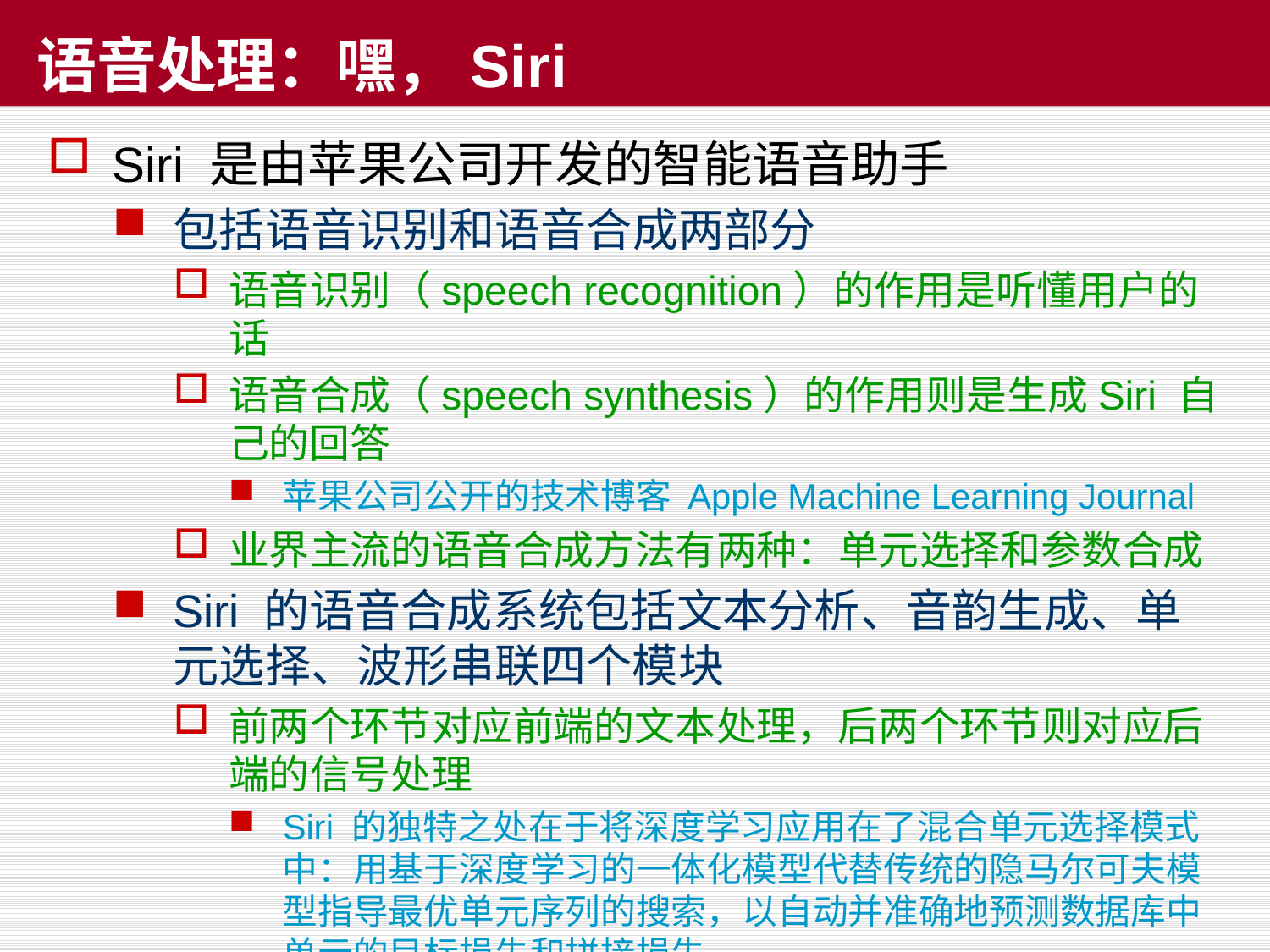

# 语音处理：嘿，Siri
Siri 是由苹果公司开发的智能语音助手
包括语音识别和语音合成两部分
语音识别（speech recognition）的作用是听懂用户的话
语音合成（speech synthesis）的作用则是生成Siri 自己的回答
苹果公司公开的技术博客 Apple Machine Learning Journal
业界主流的语音合成方法有两种：单元选择和参数合成
Siri 的语音合成系统包括文本分析、音韵生成、单元选择、波形串联四个模块
前两个环节对应前端的文本处理，后两个环节则对应后端的信号处理
Siri 的独特之处在于将深度学习应用在了混合单元选择模式中：用基于深度学习的一体化模型代替传统的隐马尔可夫模型指导最优单元序列的搜索，以自动并准确地预测数据库中单元的目标损失和拼接损失